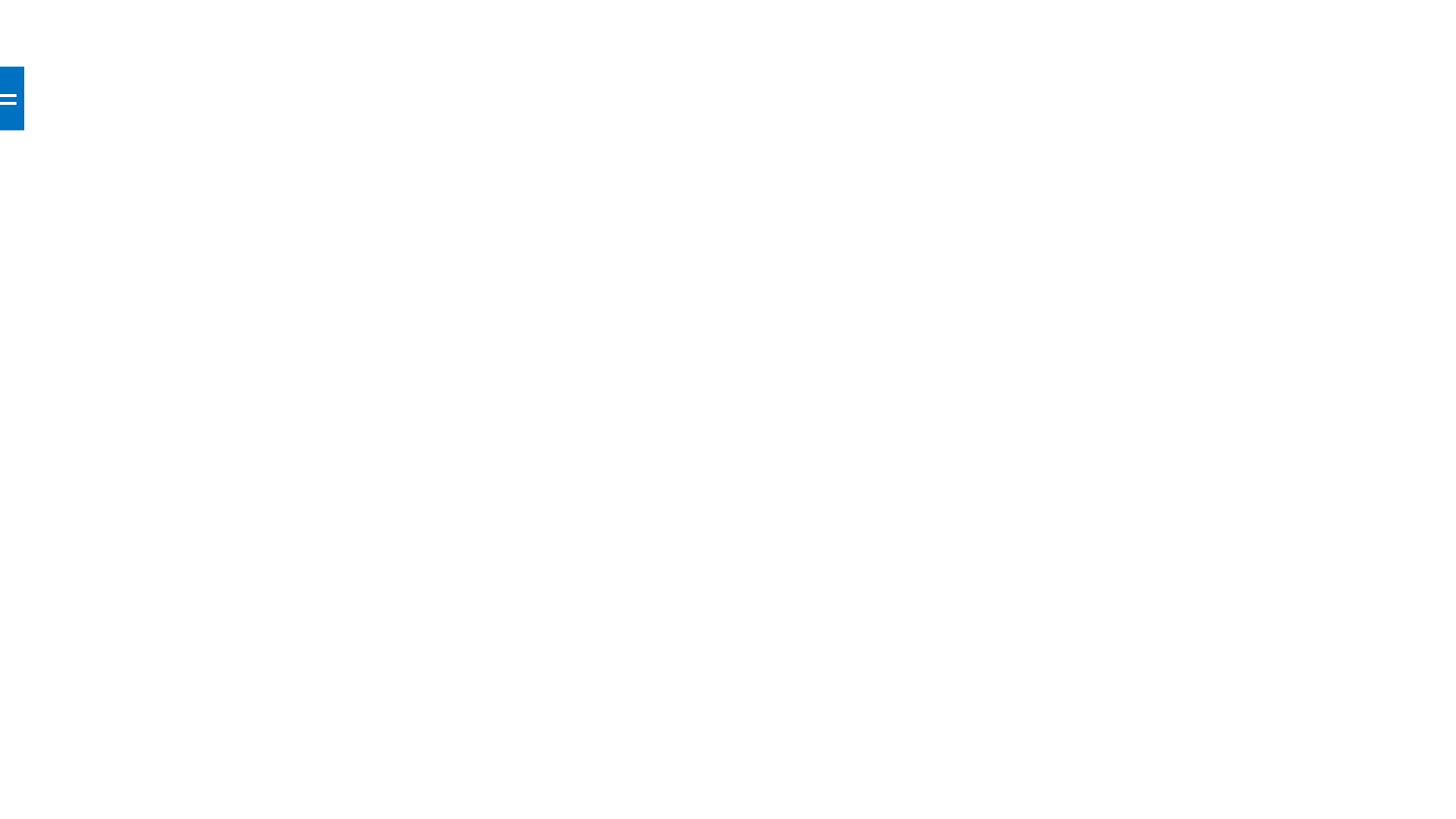

#
软件测试背景，国外软件测试人员与开发人员的比例
微软的开发工程师与测试工程师的比例1∶2，国内一般公司是6∶1；